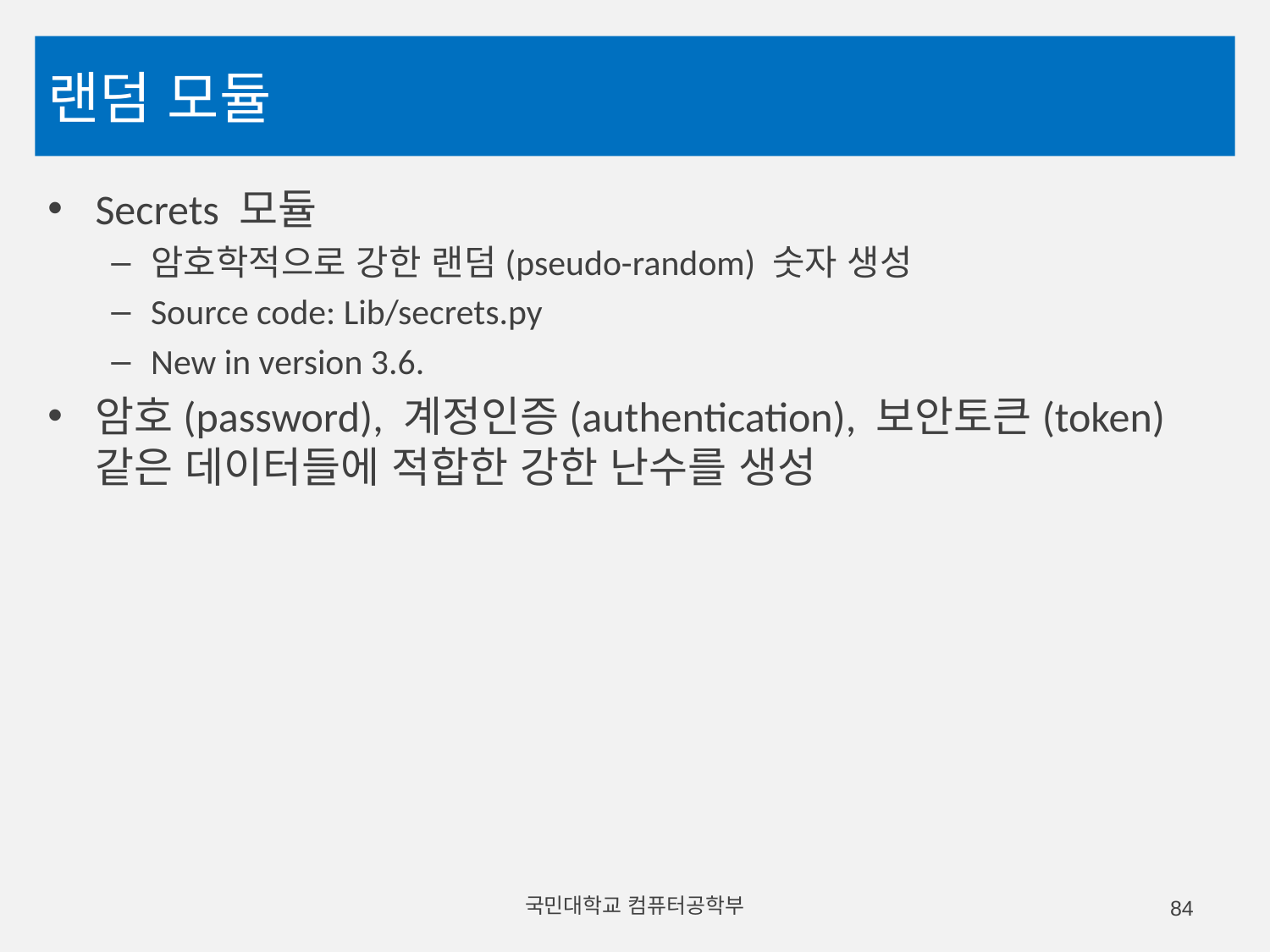

# 랜덤 모듈
Secrets 모듈
암호학적으로 강한 랜덤(pseudo-random) 숫자 생성
Source code: Lib/secrets.py
New in version 3.6.
암호(password), 계정인증(authentication), 보안토큰(token) 같은 데이터들에 적합한 강한 난수를 생성

국민대학교 컴퓨터공학부
84